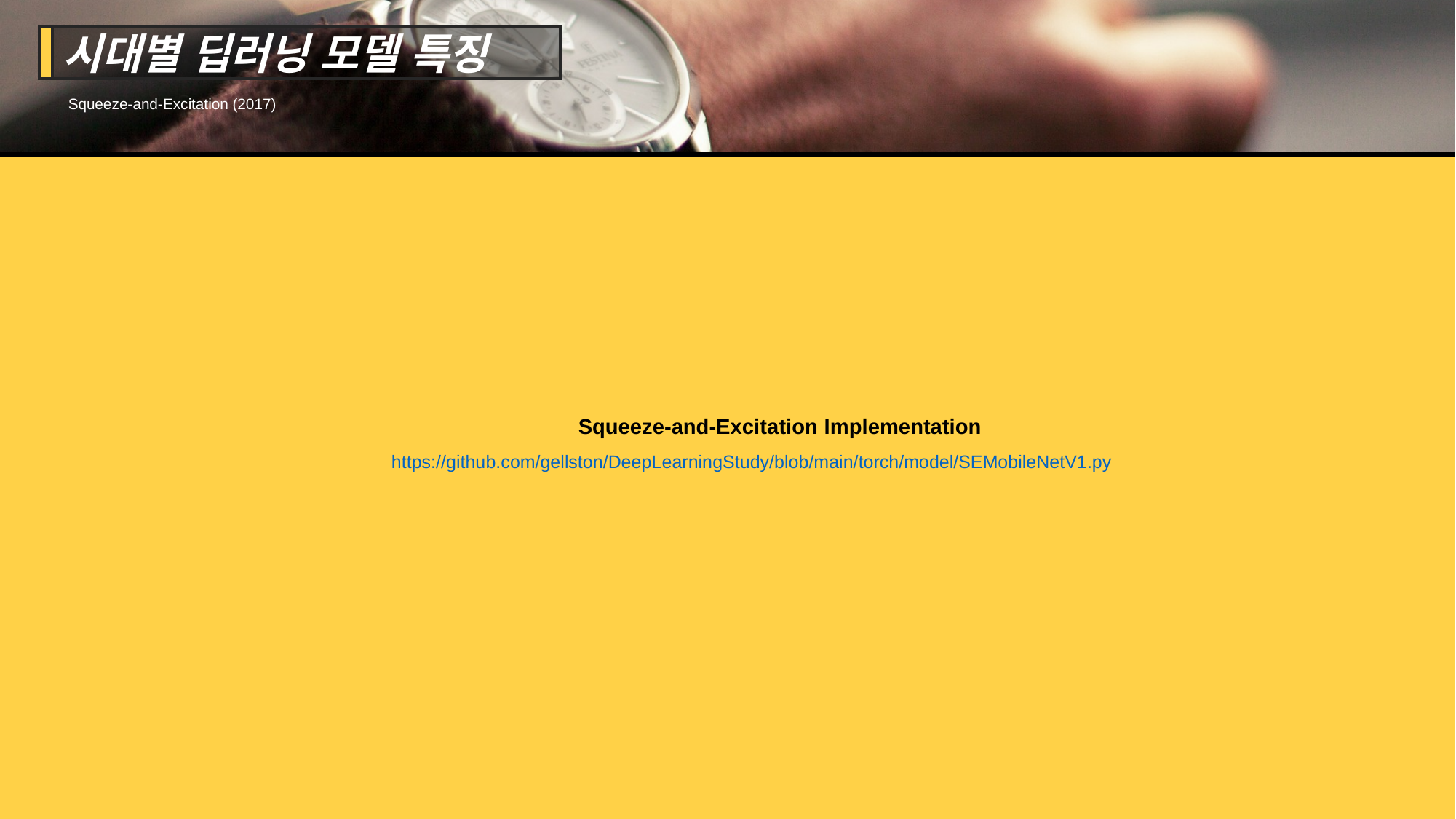

시대별 딥러닝 모델 특징
Squeeze-and-Excitation (2017)
Squeeze-and-Excitation Implementation
https://github.com/gellston/DeepLearningStudy/blob/main/torch/model/SEMobileNetV1.py